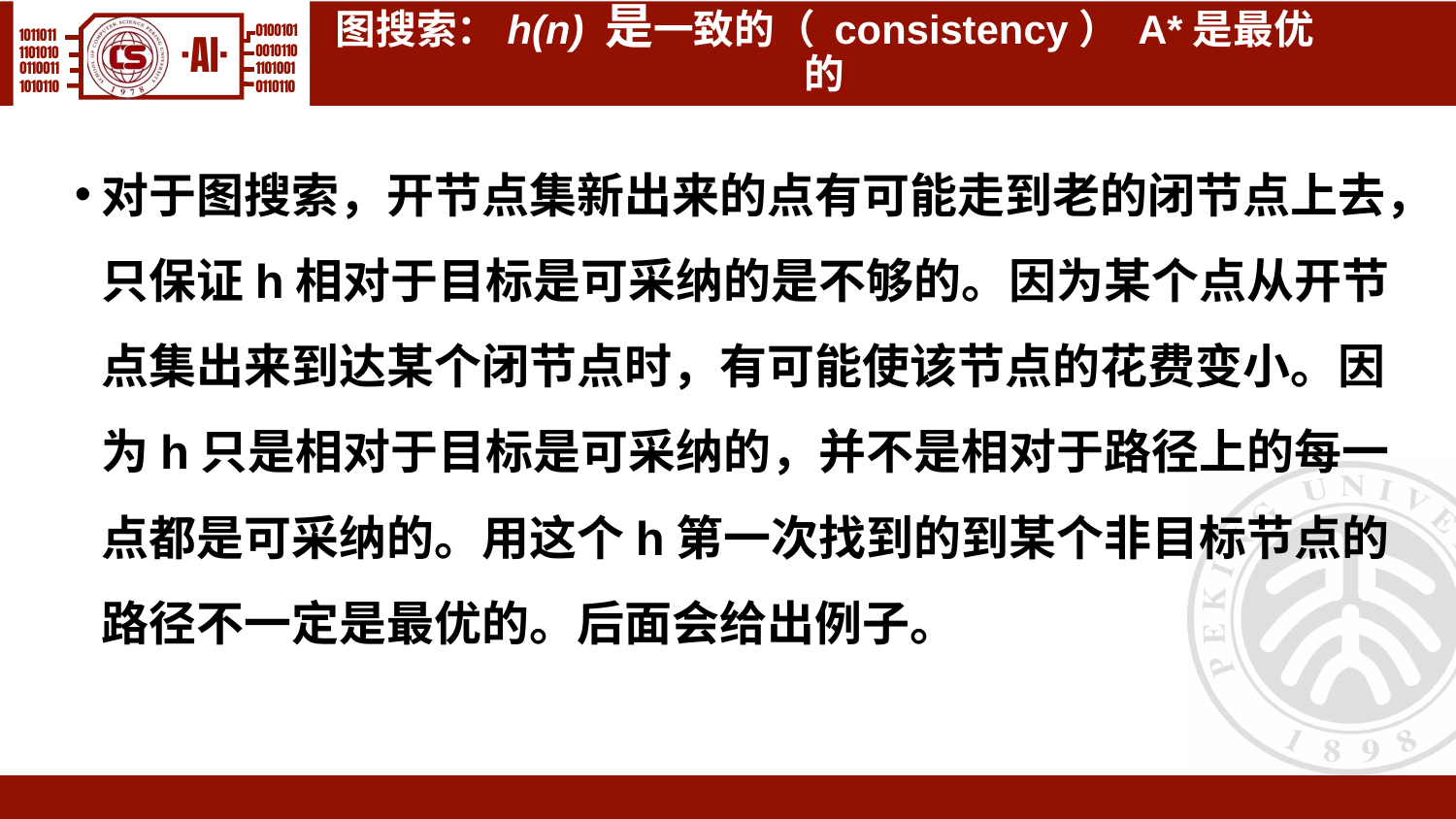

# 图搜索：h(n) 是一致的（ consistency） A*是最优的
对于图搜索，开节点集新出来的点有可能走到老的闭节点上去，只保证h相对于目标是可采纳的是不够的。因为某个点从开节点集出来到达某个闭节点时，有可能使该节点的花费变小。因为h只是相对于目标是可采纳的，并不是相对于路径上的每一点都是可采纳的。用这个h第一次找到的到某个非目标节点的路径不一定是最优的。后面会给出例子。